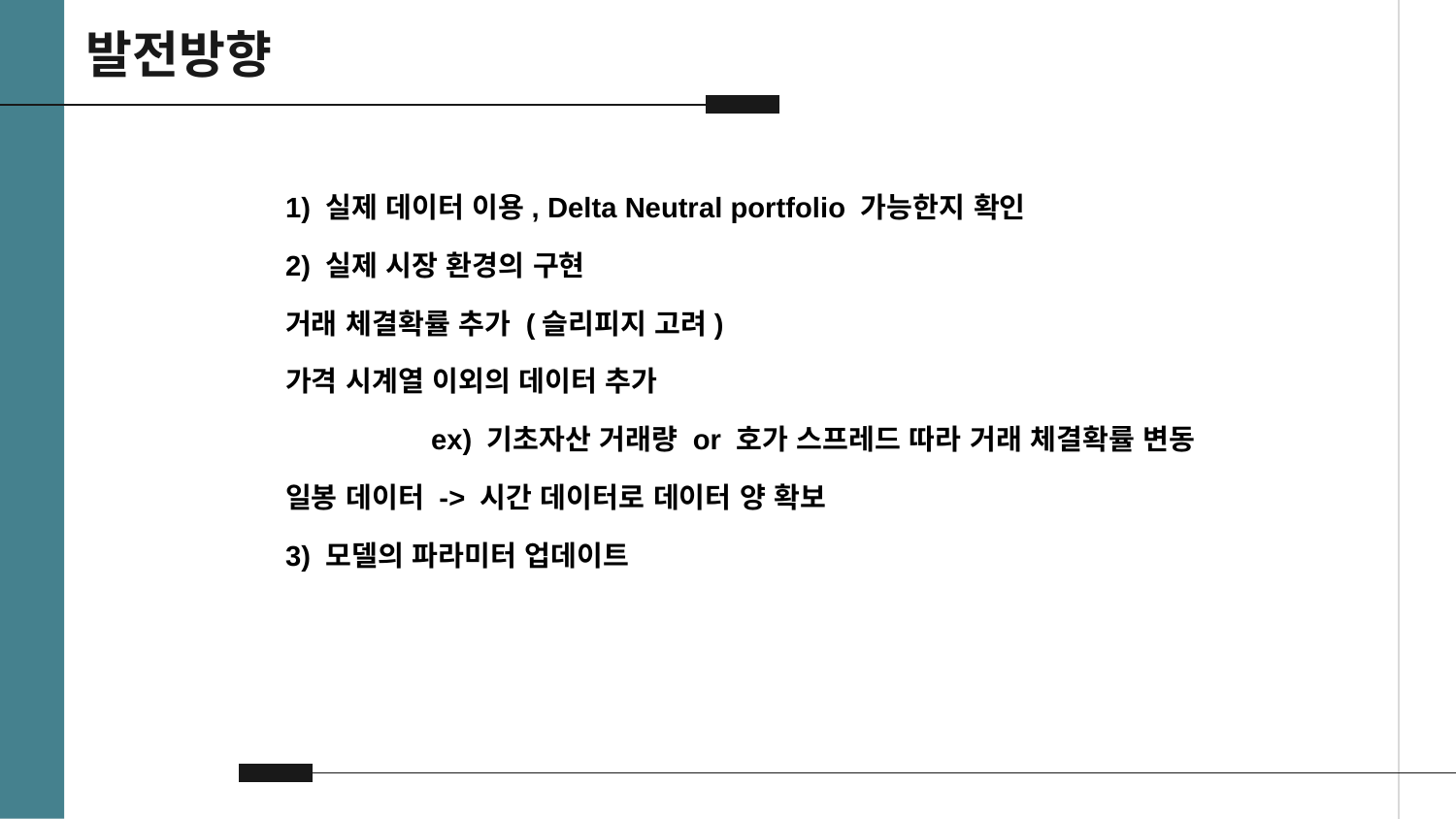

# 발전방향
1) 실제 데이터 이용, Delta Neutral portfolio 가능한지 확인
2) 실제 시장 환경의 구현
거래 체결확률 추가 (슬리피지 고려)
가격 시계열 이외의 데이터 추가
	ex) 기초자산 거래량 or 호가 스프레드 따라 거래 체결확률 변동
일봉 데이터 -> 시간 데이터로 데이터 양 확보
3) 모델의 파라미터 업데이트